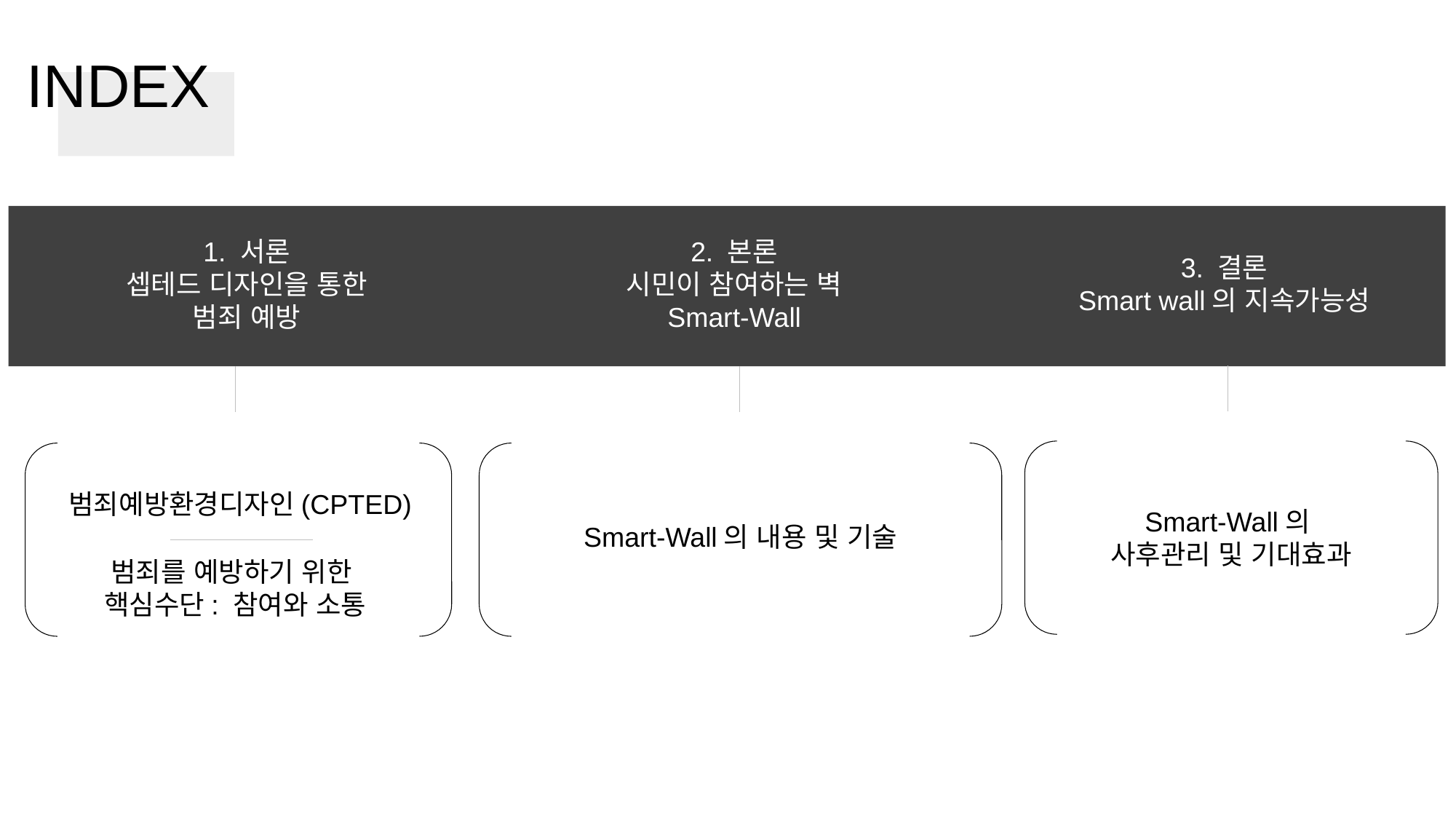

INDEX

1. 서론
셉테드 디자인을 통한
범죄 예방
2. 본론
시민이 참여하는 벽
Smart-Wall
3. 결론
Smart wall의 지속가능성

범죄예방환경디자인(CPTED)
범죄를 예방하기 위한
핵심수단: 참여와 소통
Smart-Wall의
사후관리 및 기대효과
Smart-Wall의 내용 및 기술